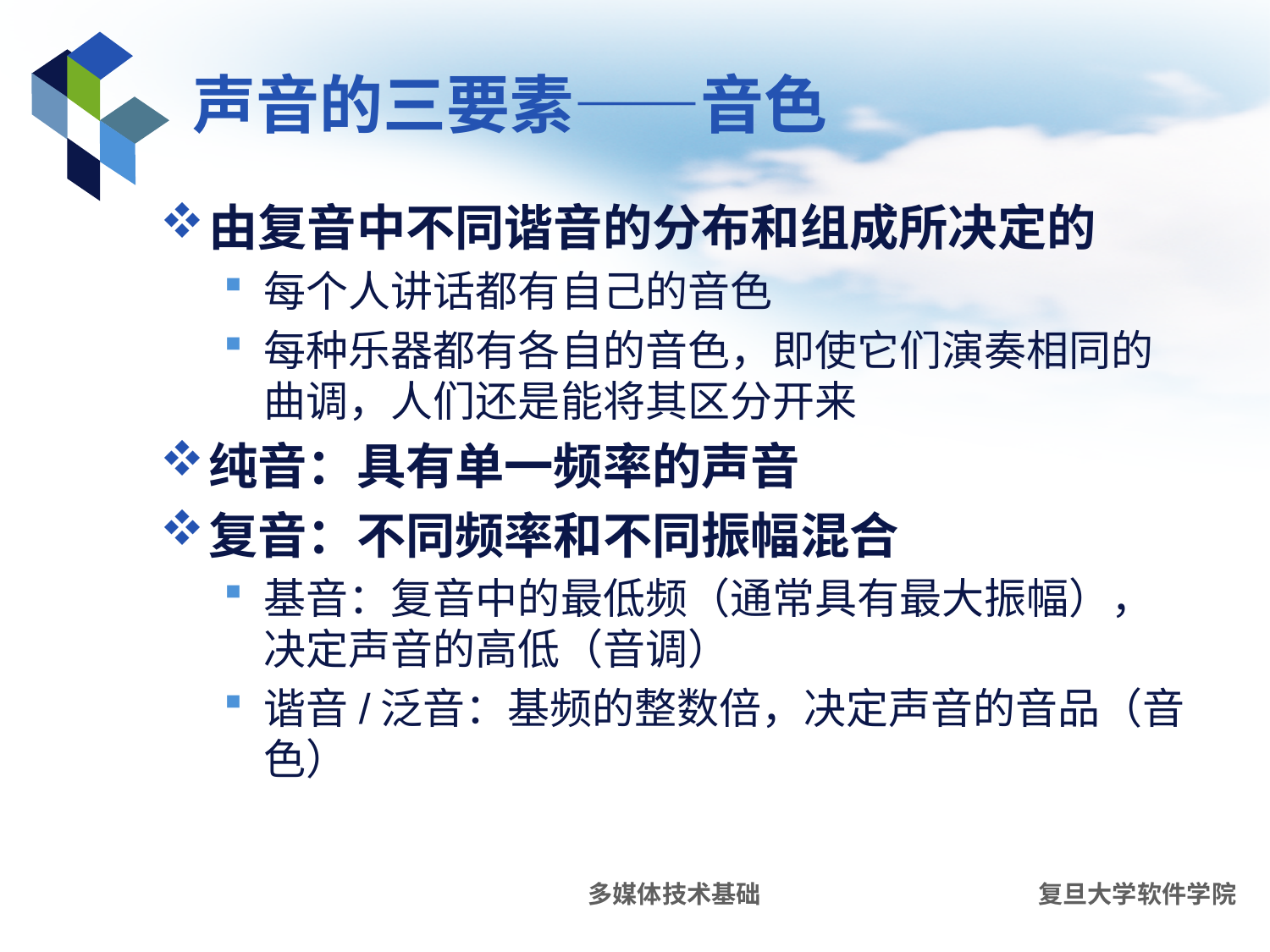

# 声音的三要素——音色
由复音中不同谐音的分布和组成所决定的
每个人讲话都有自己的音色
每种乐器都有各自的音色，即使它们演奏相同的曲调，人们还是能将其区分开来
纯音：具有单一频率的声音
复音：不同频率和不同振幅混合
基音：复音中的最低频（通常具有最大振幅），决定声音的高低（音调）
谐音/泛音：基频的整数倍，决定声音的音品（音色）

多媒体技术基础